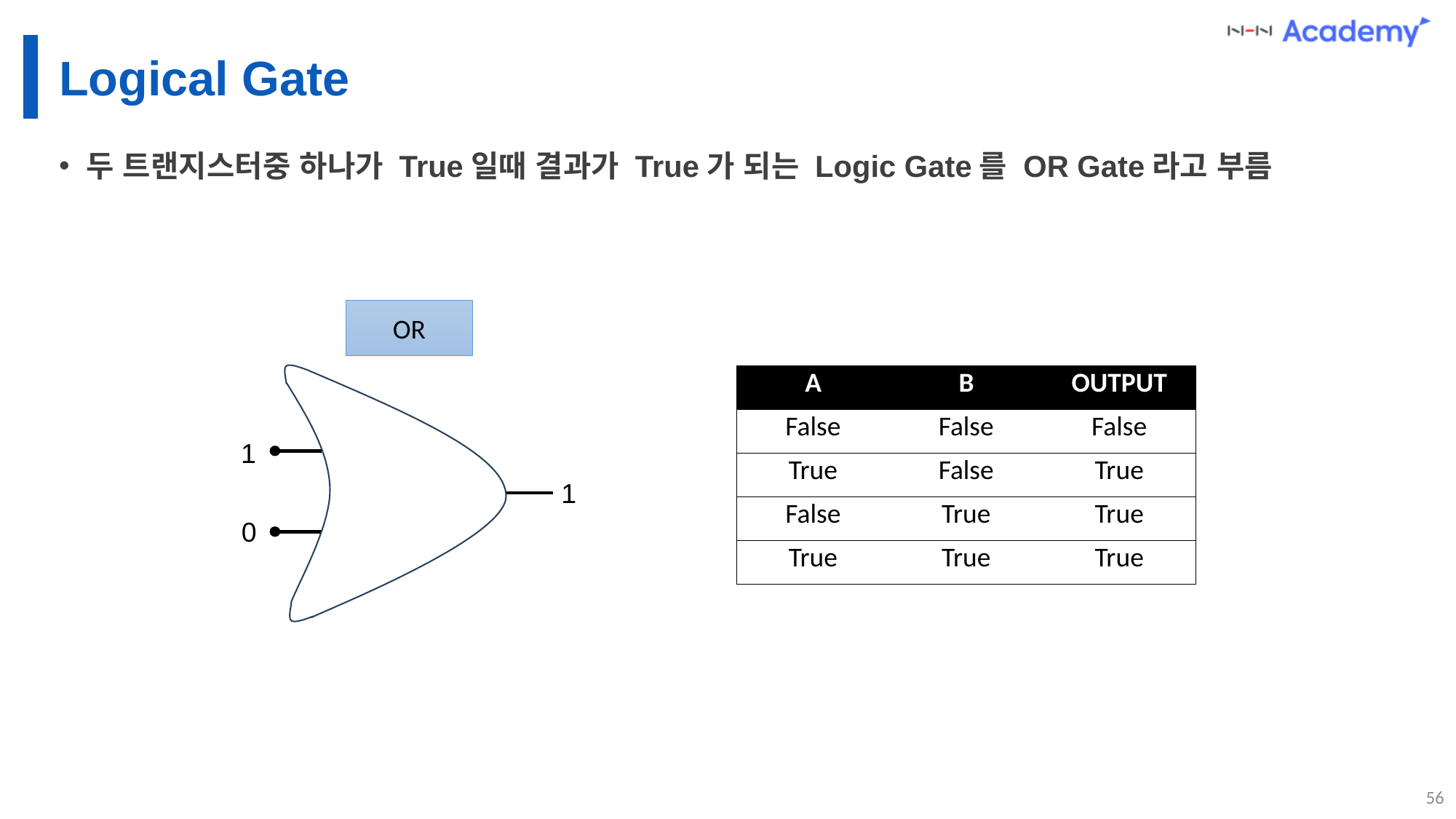

# Logical Gate
두 트랜지스터중 하나가 True일때 결과가 True가 되는 Logic Gate를 OR Gate라고 부름
OR
| A | B | OUTPUT |
| --- | --- | --- |
| False | False | False |
| True | False | True |
| False | True | True |
| True | True | True |

1

1
0

56